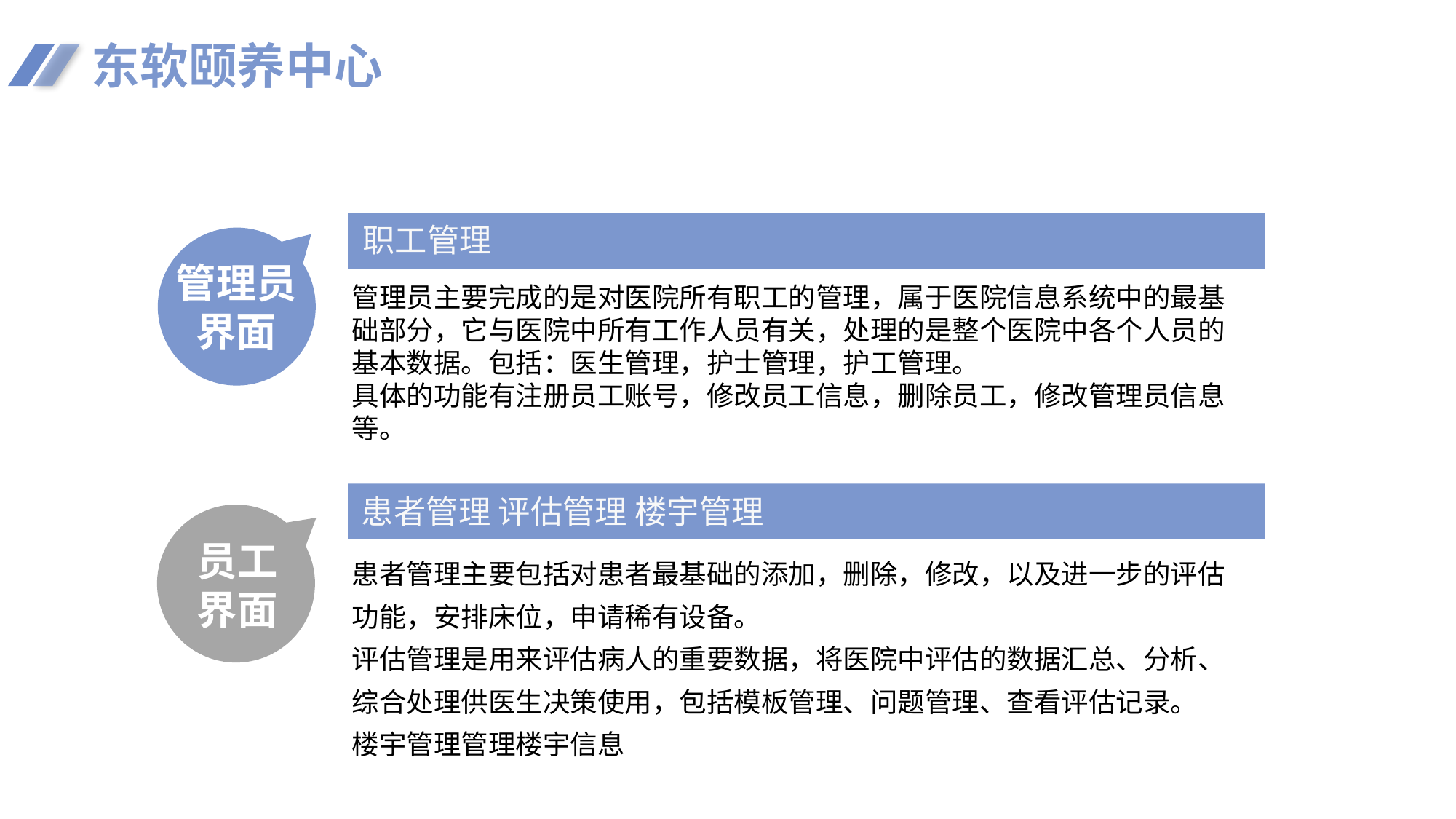

东软颐养中心

职工管理
管理员主要完成的是对医院所有职工的管理，属于医院信息系统中的最基础部分，它与医院中所有工作人员有关，处理的是整个医院中各个人员的基本数据。包括：医生管理，护士管理，护工管理。
具体的功能有注册员工账号，修改员工信息，删除员工，修改管理员信息等。

管理员
界面

患者管理 评估管理 楼宇管理

患者管理主要包括对患者最基础的添加，删除，修改，以及进一步的评估功能，安排床位，申请稀有设备。
评估管理是用来评估病人的重要数据，将医院中评估的数据汇总、分析、综合处理供医生决策使用，包括模板管理、问题管理、查看评估记录。
楼宇管理管理楼宇信息

员工
界面